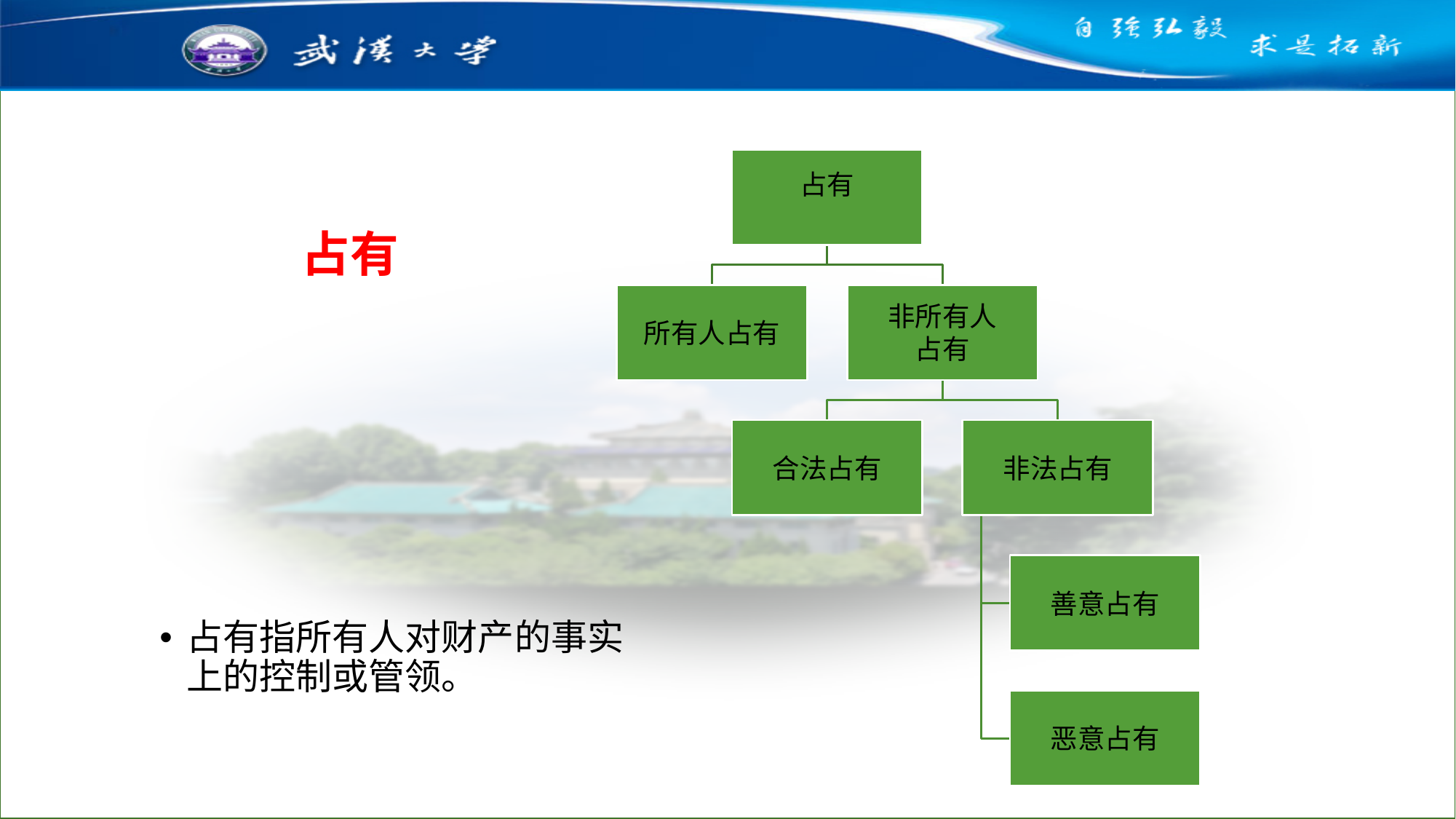

占有

所有人占有

非所有人
占有

合法占有
非法占有
善意占有
恶意占有

占有
占有指所有人对财产的事实上的控制或管领。